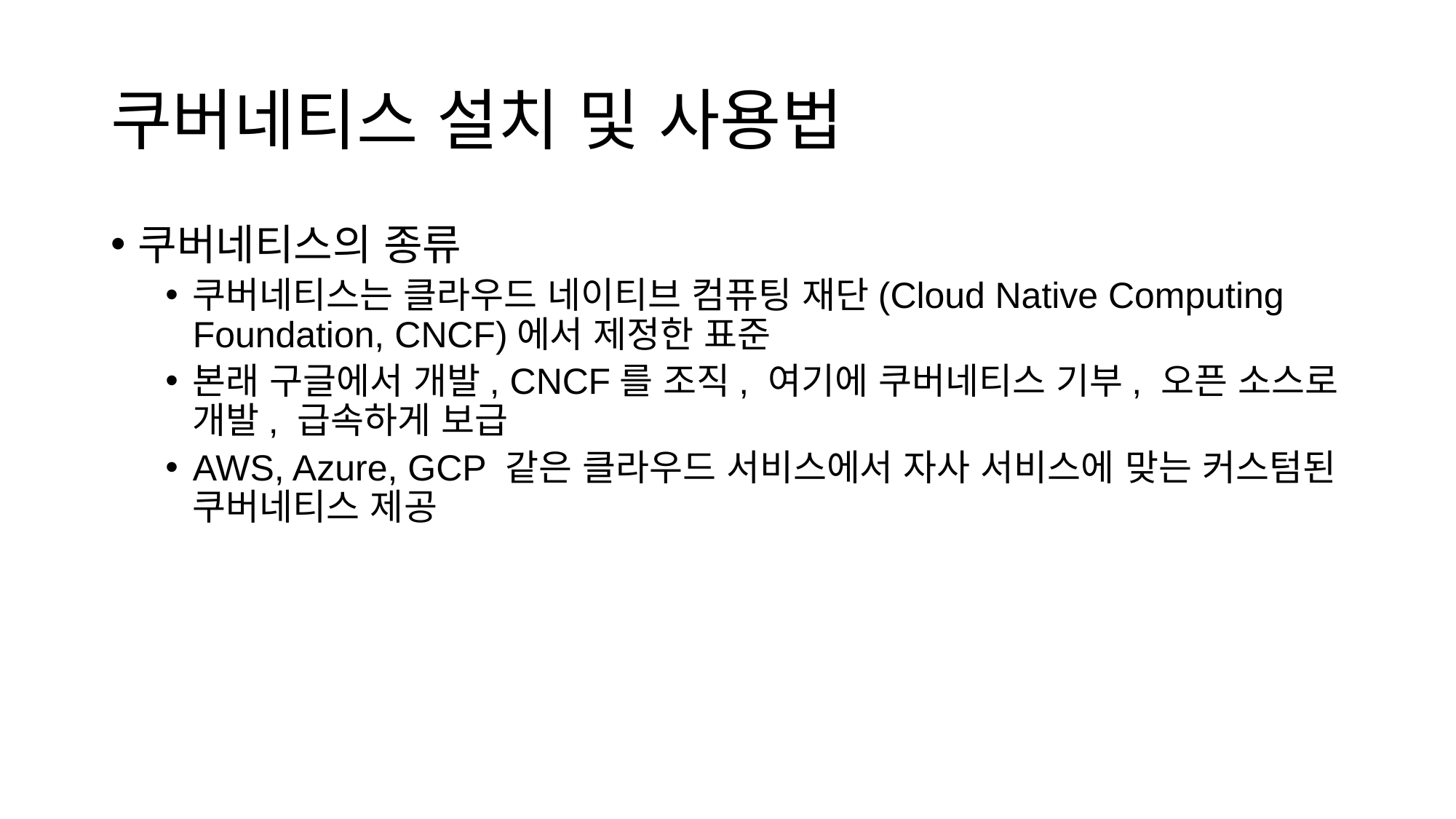

# 쿠버네티스 설치 및 사용법
쿠버네티스의 종류
쿠버네티스는 클라우드 네이티브 컴퓨팅 재단(Cloud Native Computing Foundation, CNCF)에서 제정한 표준
본래 구글에서 개발, CNCF를 조직, 여기에 쿠버네티스 기부, 오픈 소스로 개발, 급속하게 보급
AWS, Azure, GCP 같은 클라우드 서비스에서 자사 서비스에 맞는 커스텀된 쿠버네티스 제공